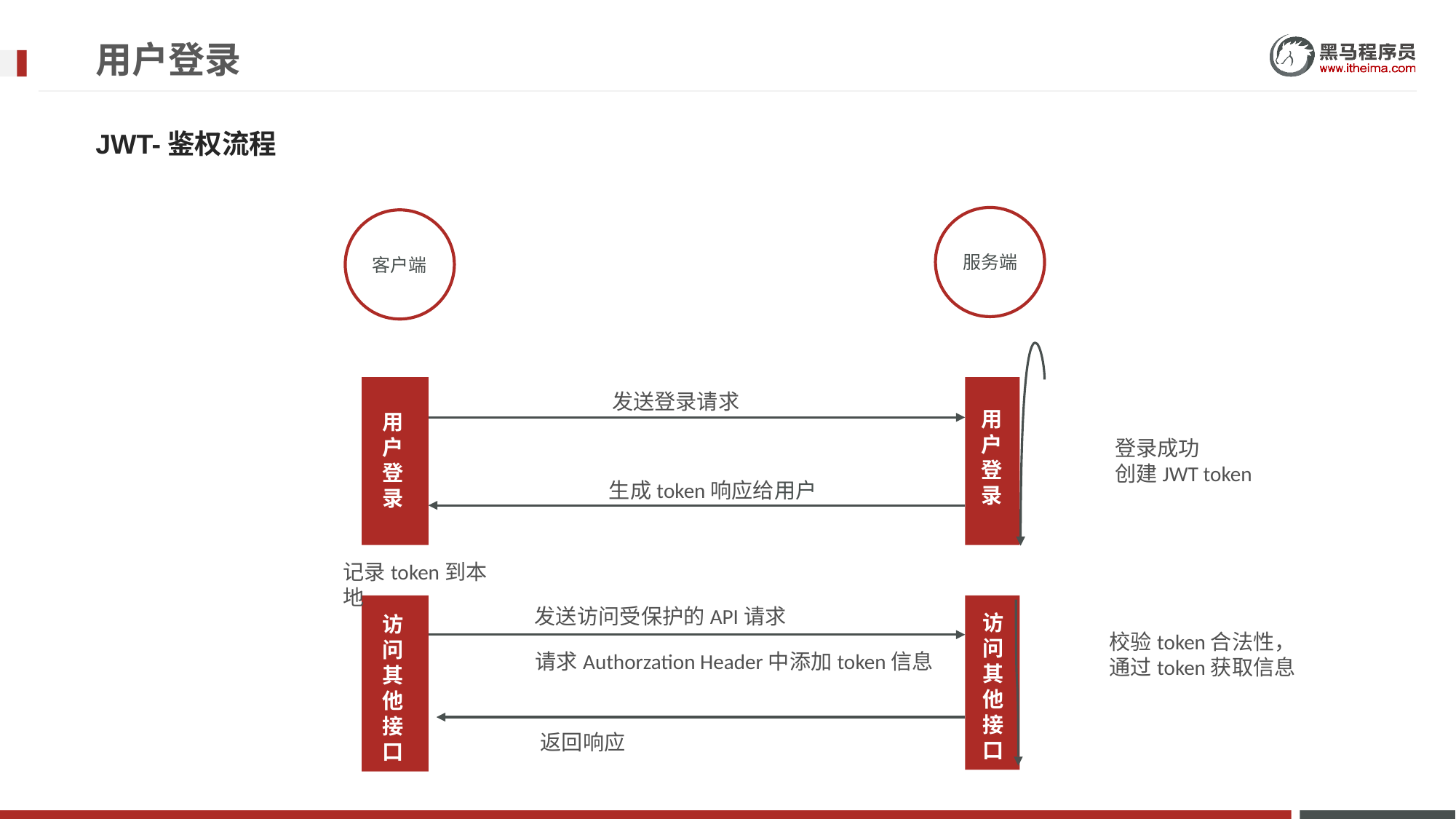

# 用户登录
JWT-鉴权流程
服务端
客户端

发送登录请求
用
户
登
录
用
户
登
录
登录成功
创建JWT token
 生成token响应给用户
记录token到本地

发送访问受保护的API请求
访
问
其
他
接
口
访
问
其
他
接
口
校验token合法性，
通过token获取信息
请求Authorzation Header中添加token信息
返回响应